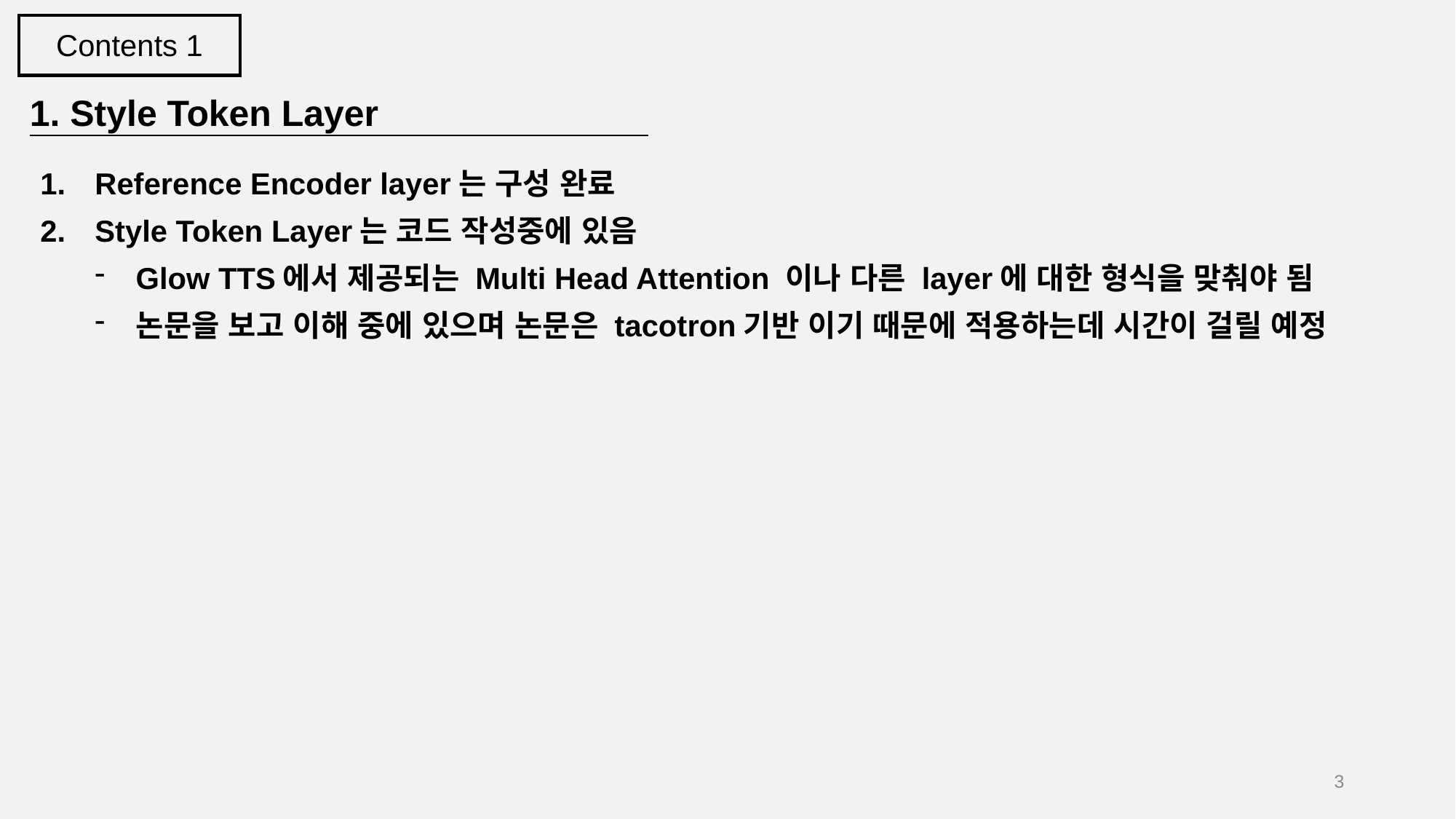

Contents 1
1. Style Token Layer
Reference Encoder layer는 구성 완료
Style Token Layer는 코드 작성중에 있음
Glow TTS에서 제공되는 Multi Head Attention 이나 다른 layer에 대한 형식을 맞춰야 됨
논문을 보고 이해 중에 있으며 논문은 tacotron기반 이기 때문에 적용하는데 시간이 걸릴 예정
3